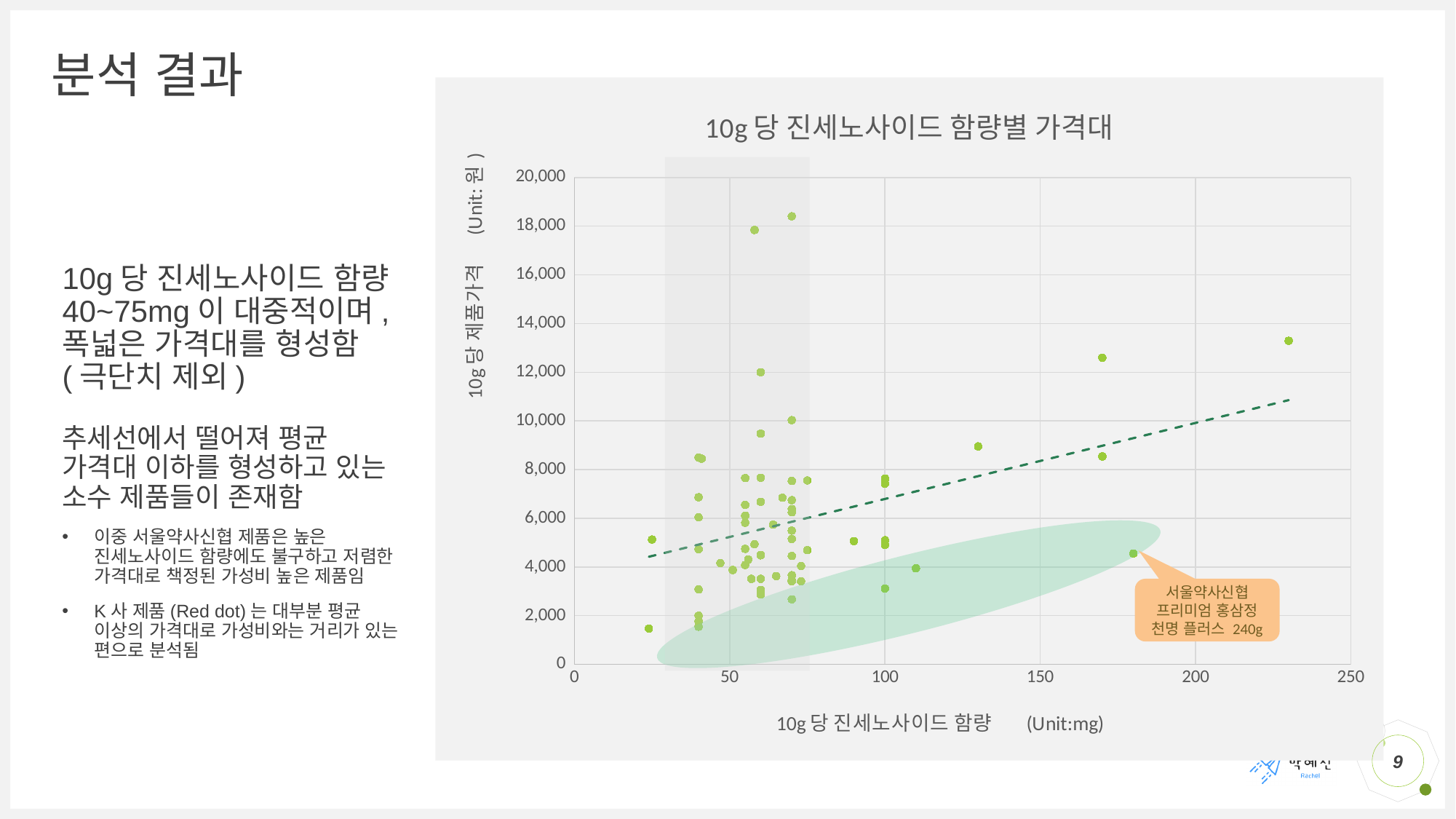

# 분석 결과

### Chart: 10g당 진세노사이드 함량별 가격대

| Category | 10g당 가격 |
|---|---|
10g당 진세노사이드 함량 40~75mg이 대중적이며, 폭넓은 가격대를 형성함
(극단치 제외)

추세선에서 떨어져 평균 가격대 이하를 형성하고 있는 소수 제품들이 존재함
이중 서울약사신협 제품은 높은 진세노사이드 함량에도 불구하고 저렴한 가격대로 책정된 가성비 높은 제품임
K사 제품(Red dot)는 대부분 평균 이상의 가격대로 가성비와는 거리가 있는 편으로 분석됨
서울약사신협 프리미엄 홍삼정 천명 플러스 240g
9